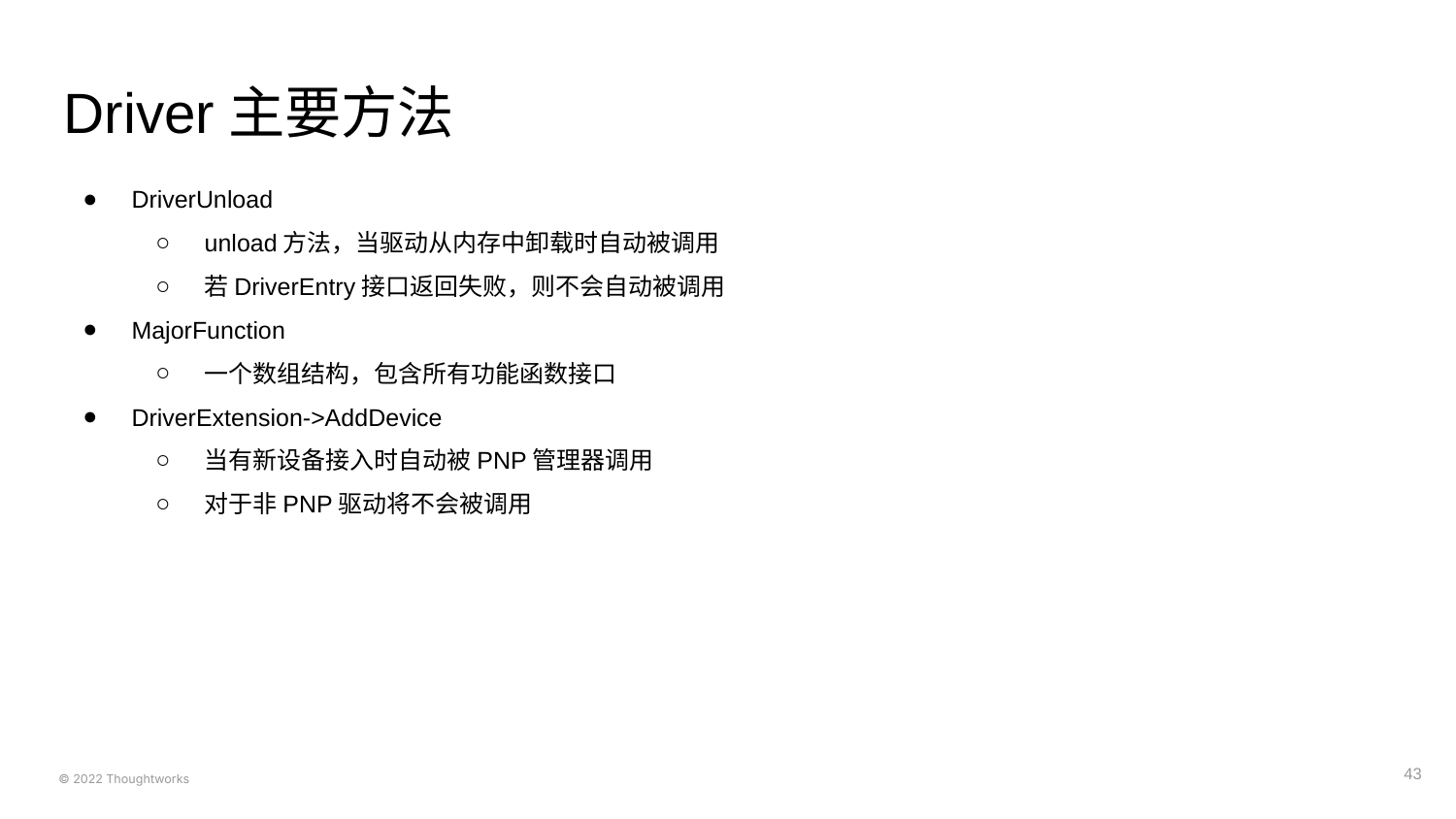

# Driver主要方法

DriverUnload
unload方法，当驱动从内存中卸载时自动被调用
若DriverEntry接口返回失败，则不会自动被调用
MajorFunction
一个数组结构，包含所有功能函数接口
DriverExtension->AddDevice
当有新设备接入时自动被PNP管理器调用
对于非PNP驱动将不会被调用

43